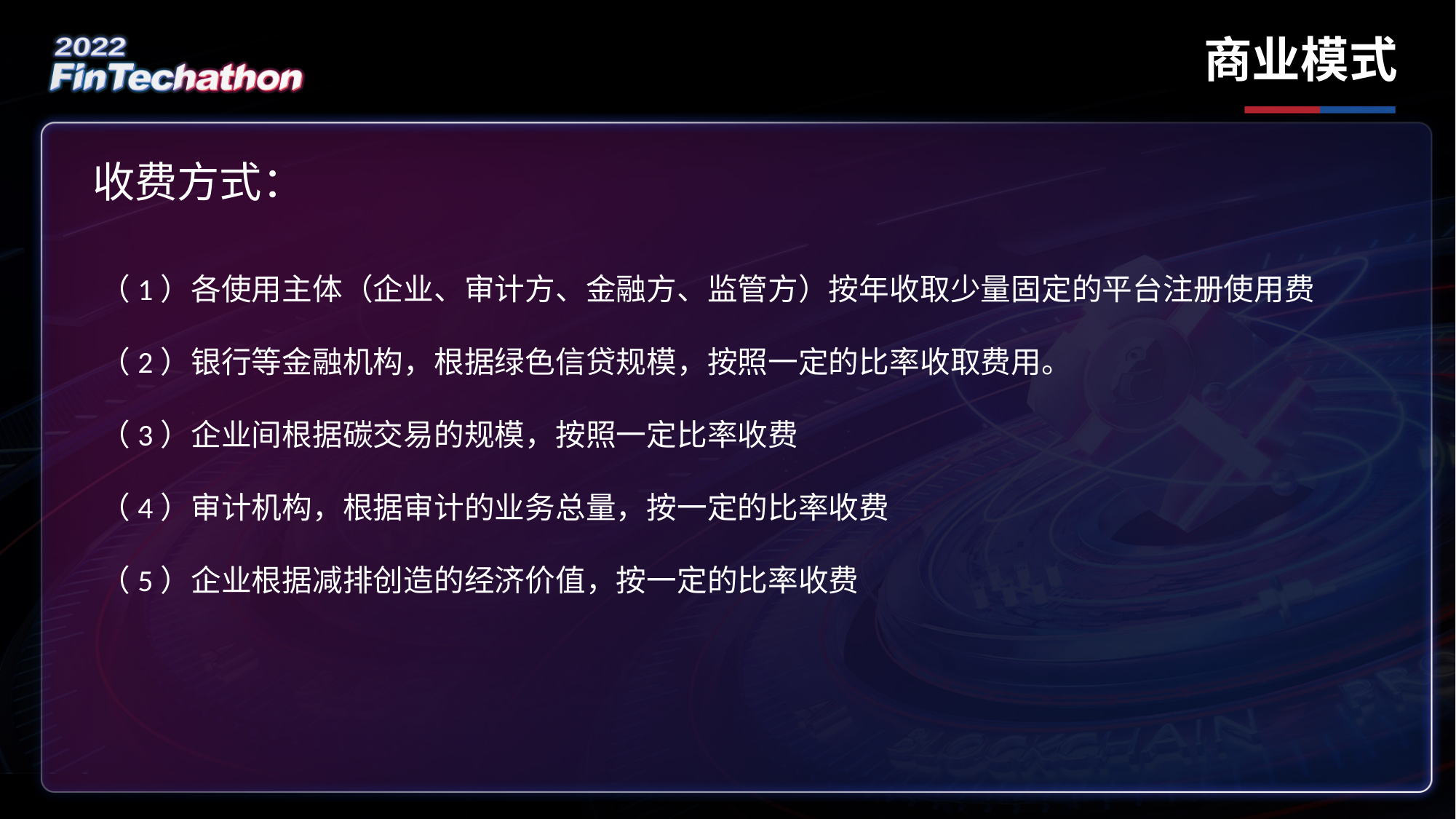

商业模式
收费方式：
（1）各使用主体（企业、审计方、金融方、监管方）按年收取少量固定的平台注册使用费

（2）银行等金融机构，根据绿色信贷规模，按照一定的比率收取费用。

（3）企业间根据碳交易的规模，按照一定比率收费

（4）审计机构，根据审计的业务总量，按一定的比率收费

（5）企业根据减排创造的经济价值，按一定的比率收费